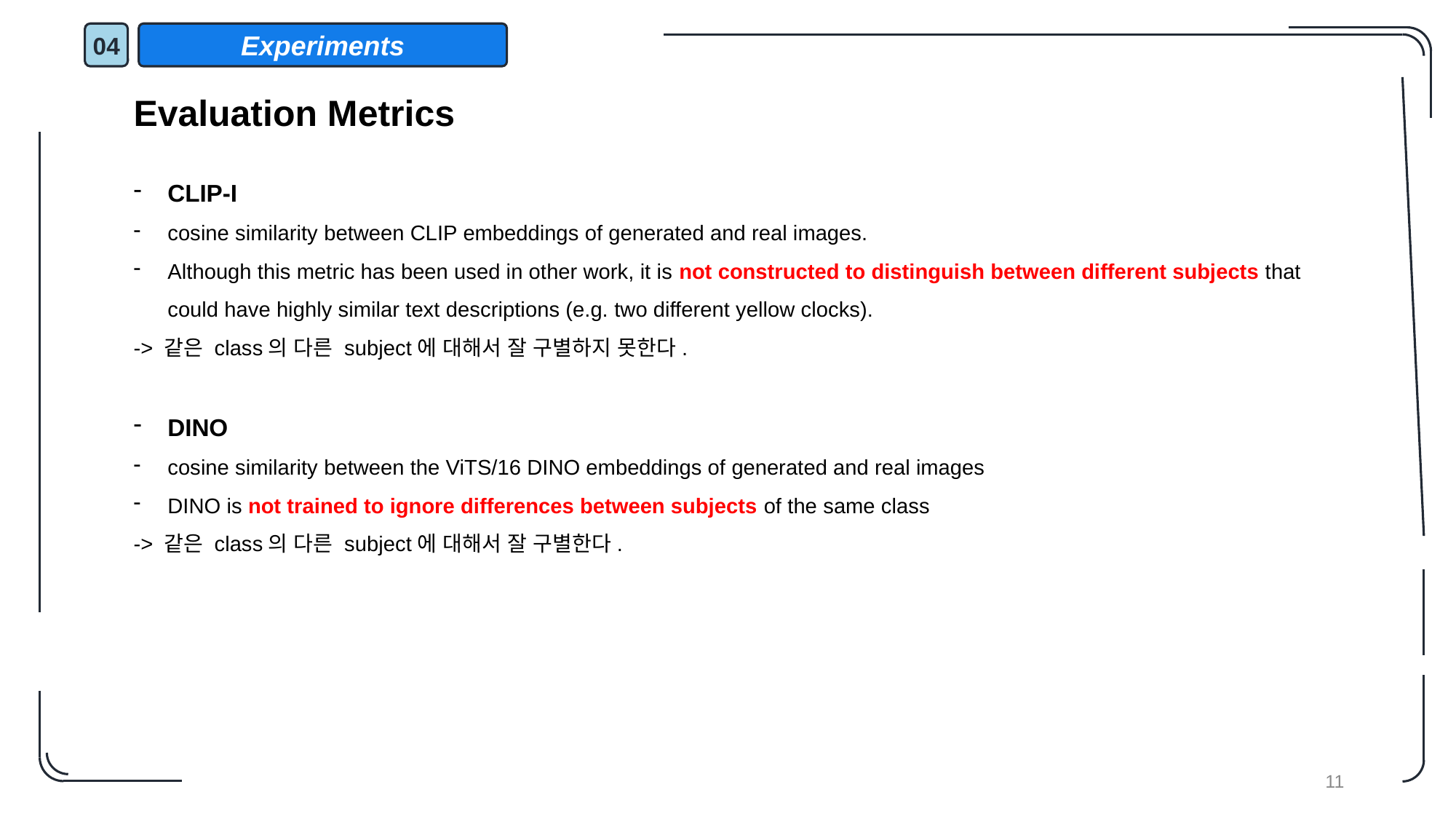

04
Experiments

Evaluation Metrics
CLIP-I
cosine similarity between CLIP embeddings of generated and real images.
Although this metric has been used in other work, it is not constructed to distinguish between different subjects that could have highly similar text descriptions (e.g. two different yellow clocks).
-> 같은 class의 다른 subject에 대해서 잘 구별하지 못한다.

DINO
cosine similarity between the ViTS/16 DINO embeddings of generated and real images
DINO is not trained to ignore differences between subjects of the same class
-> 같은 class의 다른 subject에 대해서 잘 구별한다.

11